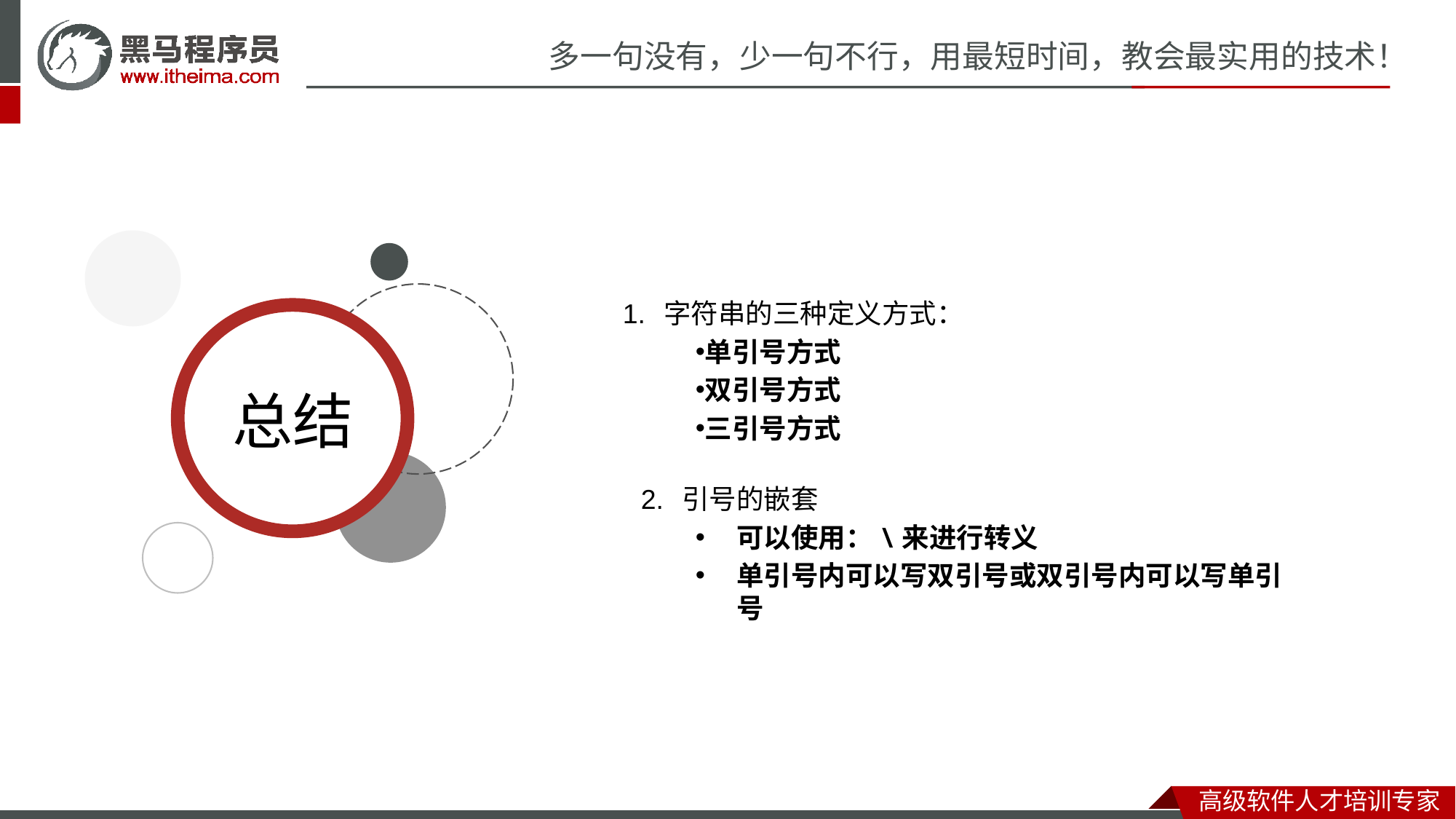

字符串的三种定义方式：
单引号方式
双引号方式
三引号方式
引号的嵌套
可以使用：\来进行转义
单引号内可以写双引号或双引号内可以写单引号